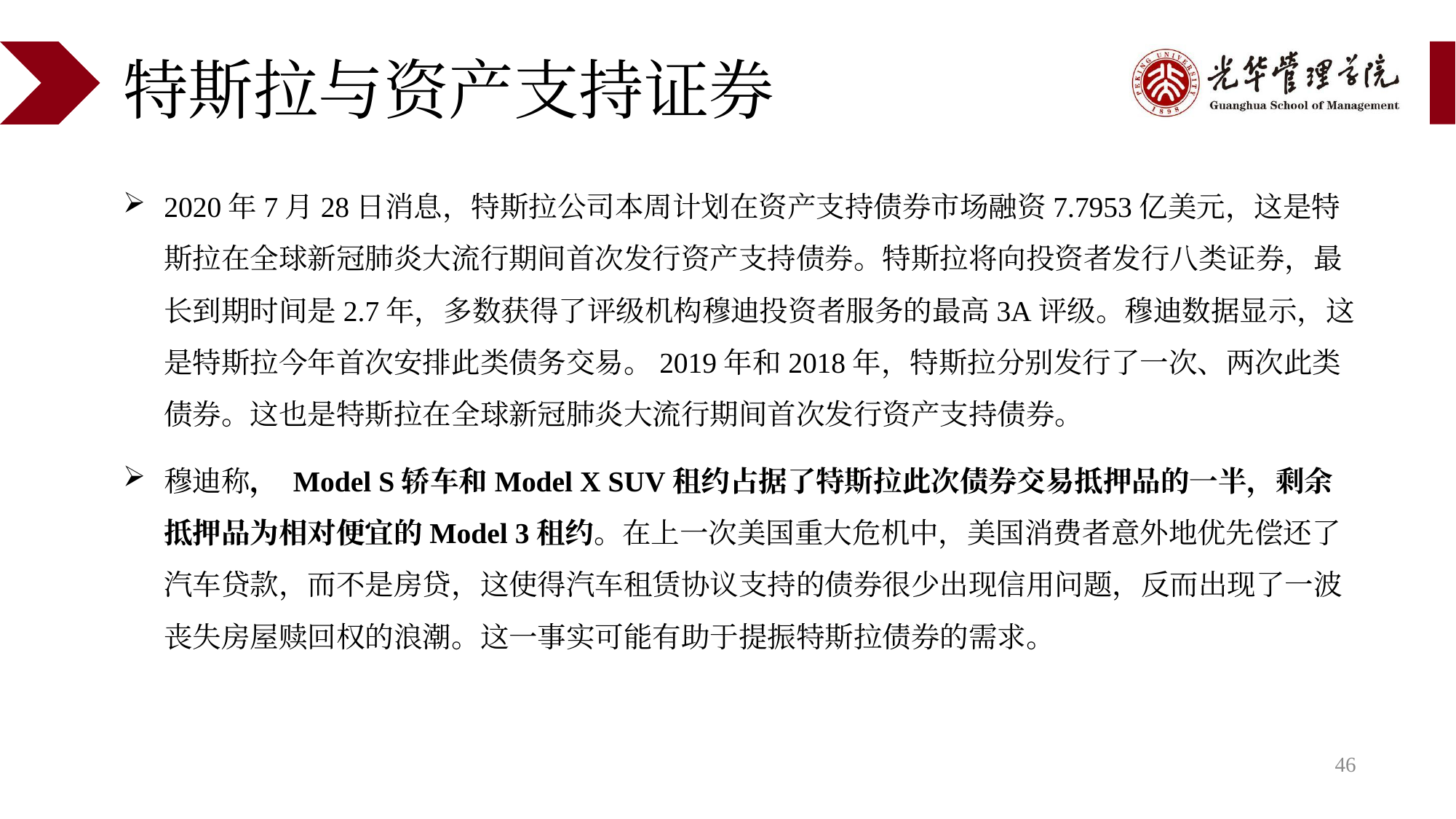

# 特斯拉与资产支持证券
2020年7月28日消息，特斯拉公司本周计划在资产支持债券市场融资7.7953亿美元，这是特斯拉在全球新冠肺炎大流行期间首次发行资产支持债券。特斯拉将向投资者发行八类证券，最长到期时间是2.7年，多数获得了评级机构穆迪投资者服务的最高3A评级。穆迪数据显示，这是特斯拉今年首次安排此类债务交易。2019年和2018年，特斯拉分别发行了一次、两次此类债券。这也是特斯拉在全球新冠肺炎大流行期间首次发行资产支持债券。
穆迪称， Model S轿车和Model X SUV租约占据了特斯拉此次债券交易抵押品的一半，剩余抵押品为相对便宜的Model 3租约。在上一次美国重大危机中，美国消费者意外地优先偿还了汽车贷款，而不是房贷，这使得汽车租赁协议支持的债券很少出现信用问题，反而出现了一波丧失房屋赎回权的浪潮。这一事实可能有助于提振特斯拉债券的需求。
46